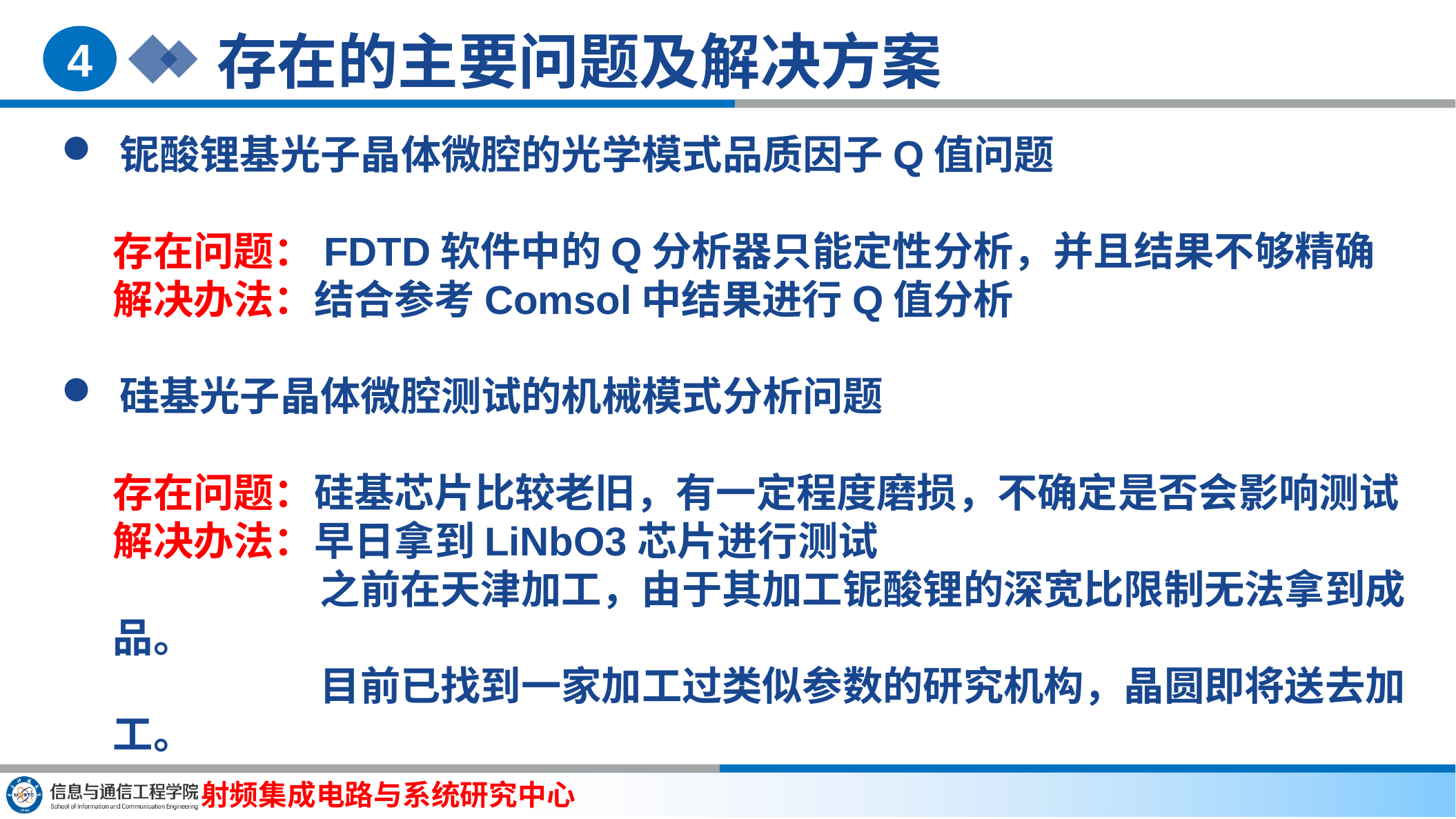

存在的主要问题及解决方案
4

铌酸锂基光子晶体微腔的光学模式品质因子Q值问题

存在问题：FDTD软件中的Q分析器只能定性分析，并且结果不够精确
解决办法：结合参考Comsol中结果进行Q值分析

硅基光子晶体微腔测试的机械模式分析问题

存在问题：硅基芯片比较老旧，有一定程度磨损，不确定是否会影响测试
解决办法：早日拿到LiNbO3芯片进行测试
		之前在天津加工，由于其加工铌酸锂的深宽比限制无法拿到成品。
		目前已找到一家加工过类似参数的研究机构，晶圆即将送去加工。